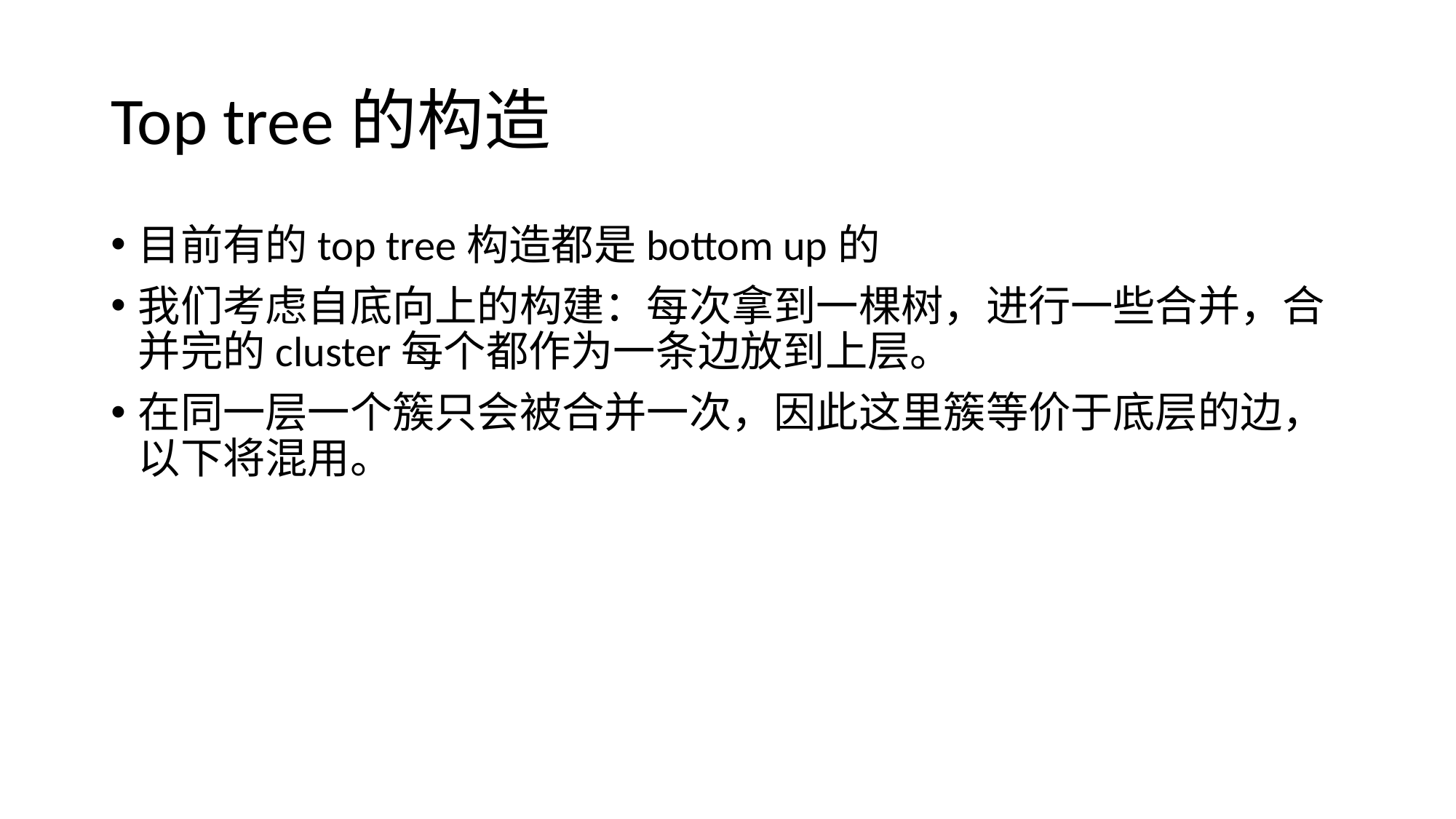

# Top tree的构造
目前有的top tree构造都是bottom up的
我们考虑自底向上的构建：每次拿到一棵树，进行一些合并，合并完的cluster每个都作为一条边放到上层。
在同一层一个簇只会被合并一次，因此这里簇等价于底层的边，以下将混用。